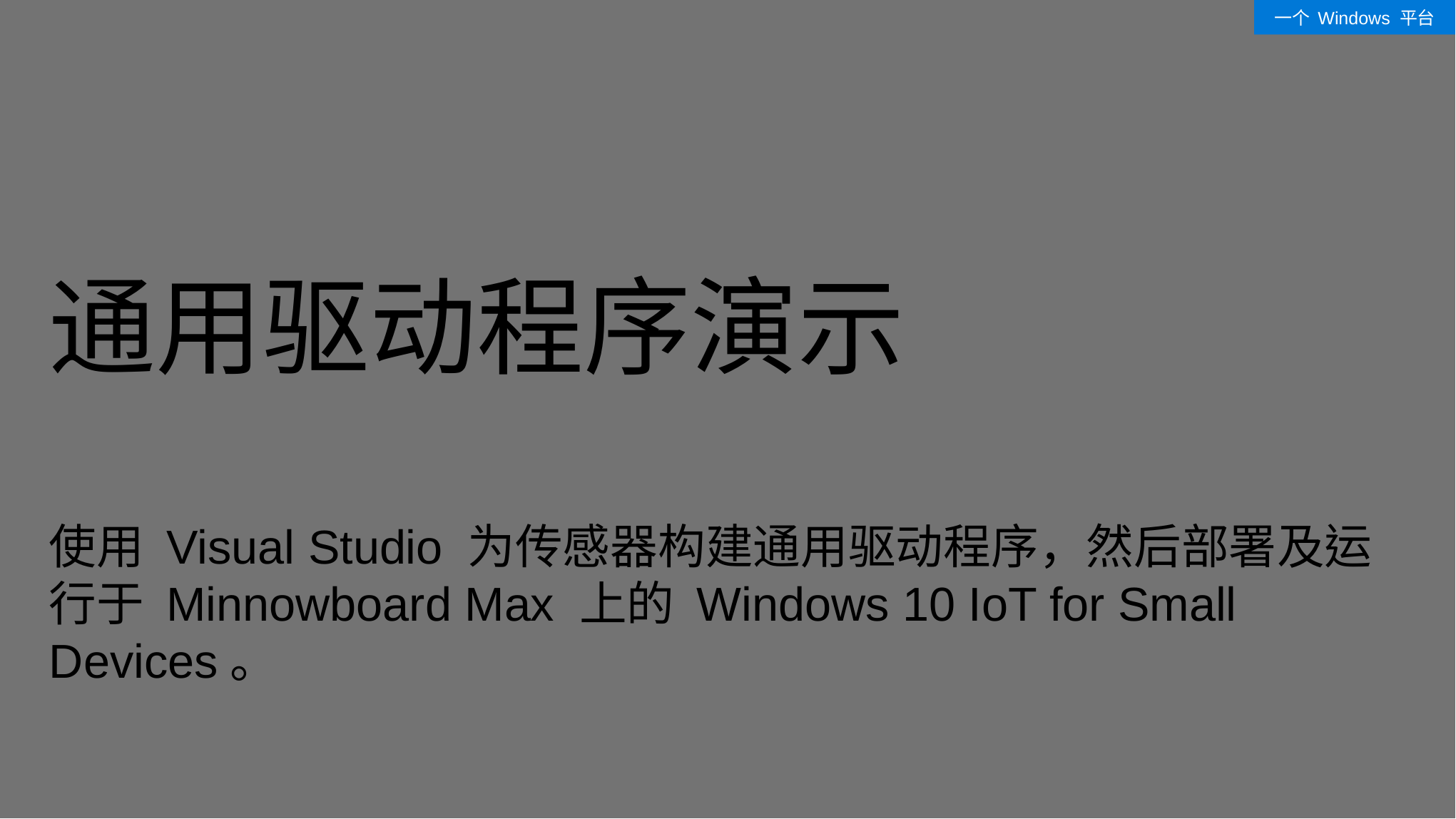

一个 Windows 平台
# 通用驱动程序演示 使用 Visual Studio 为传感器构建通用驱动程序，然后部署及运行于 Minnowboard Max 上的 Windows 10 IoT for Small Devices。